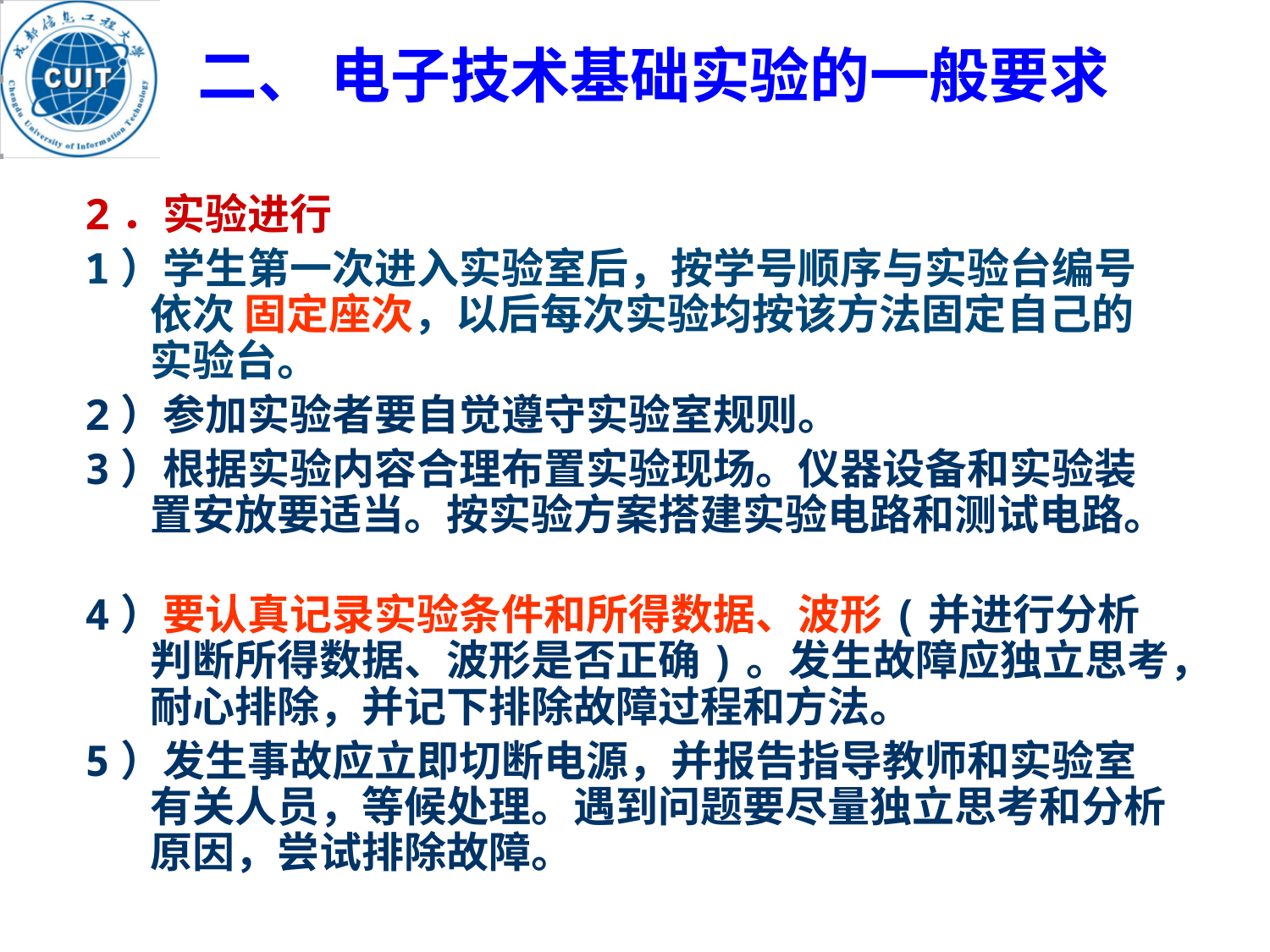

# 二、 电子技术基础实验的一般要求
2．实验进行
1）学生第一次进入实验室后，按学号顺序与实验台编号依次 固定座次，以后每次实验均按该方法固定自己的实验台。
2）参加实验者要自觉遵守实验室规则。
3）根据实验内容合理布置实验现场。仪器设备和实验装置安放要适当。按实验方案搭建实验电路和测试电路。
4）要认真记录实验条件和所得数据、波形(并进行分析判断所得数据、波形是否正确)。发生故障应独立思考，耐心排除，并记下排除故障过程和方法。
5）发生事故应立即切断电源，并报告指导教师和实验室有关人员，等候处理。遇到问题要尽量独立思考和分析原因，尝试排除故障。